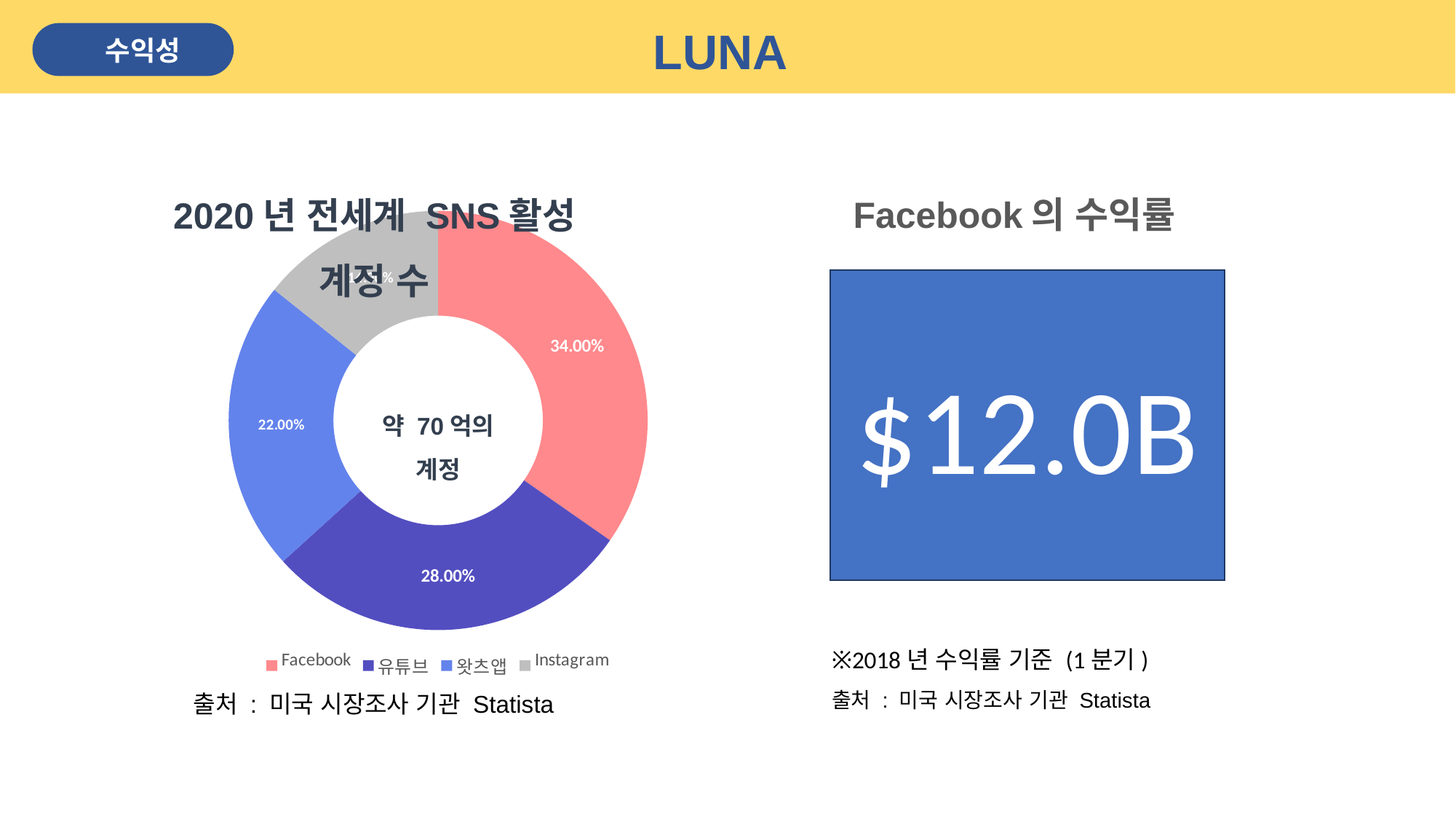

LUNA
수익성
2020년 전세계 SNS활성 계정 수
Facebook의 수익률

### Chart

| Category | 판매 |
|---|---|
| Facebook | 0.34 |
| 유튜브 | 0.28 |
| 왓츠앱 | 0.22 |
| Instagram | 0.14 |
$12.0B
약 70억의 계정
※2018년 수익률 기준 (1분기)
출처 : 미국 시장조사 기관 Statista
출처 : 미국 시장조사 기관 Statista